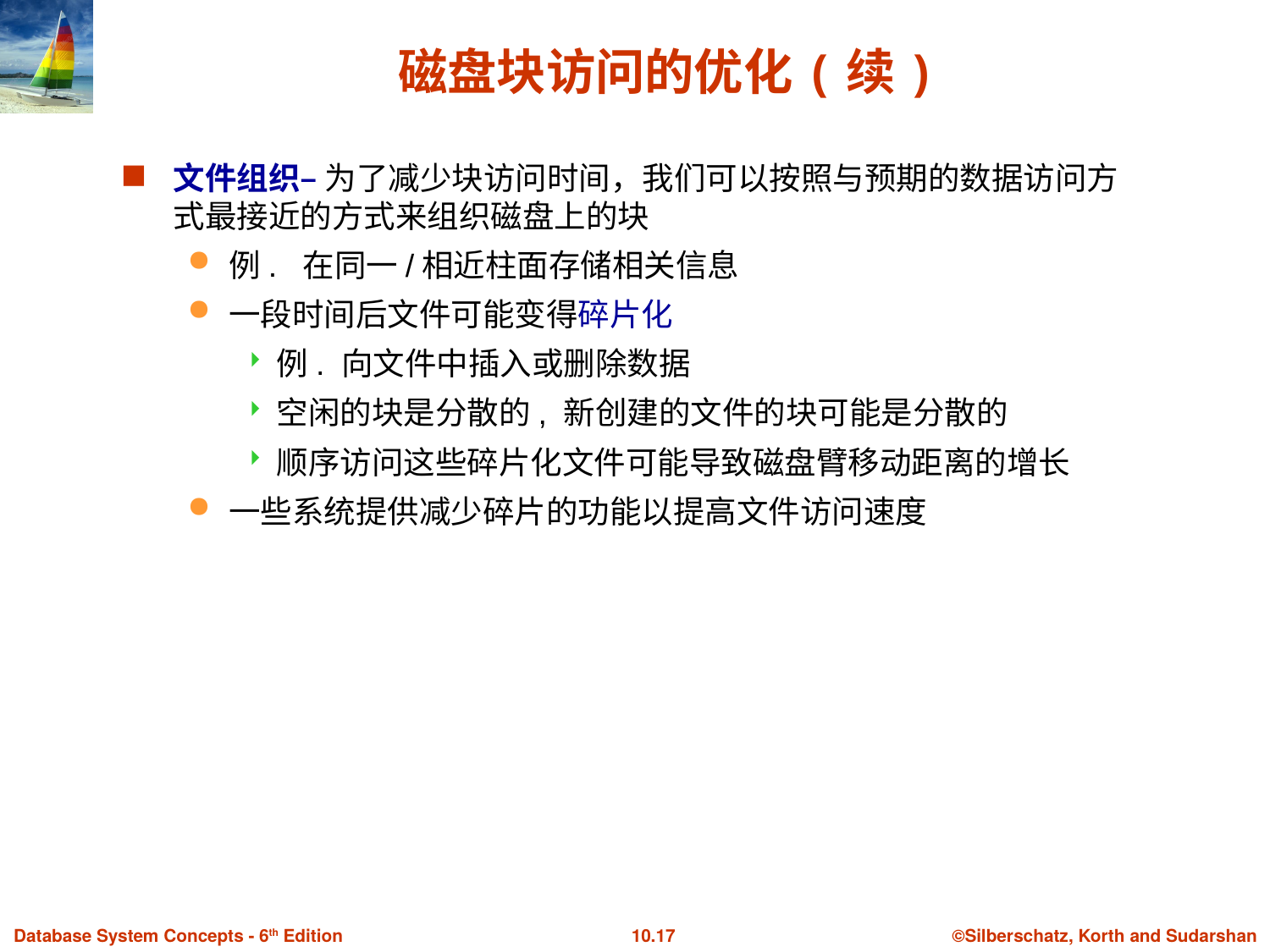

# 磁盘块访问的优化(续)
文件组织– 为了减少块访问时间，我们可以按照与预期的数据访问方式最接近的方式来组织磁盘上的块
例.  在同一/相近柱面存储相关信息
一段时间后文件可能变得碎片化
例. 向文件中插入或删除数据
空闲的块是分散的, 新创建的文件的块可能是分散的
顺序访问这些碎片化文件可能导致磁盘臂移动距离的增长
一些系统提供减少碎片的功能以提高文件访问速度